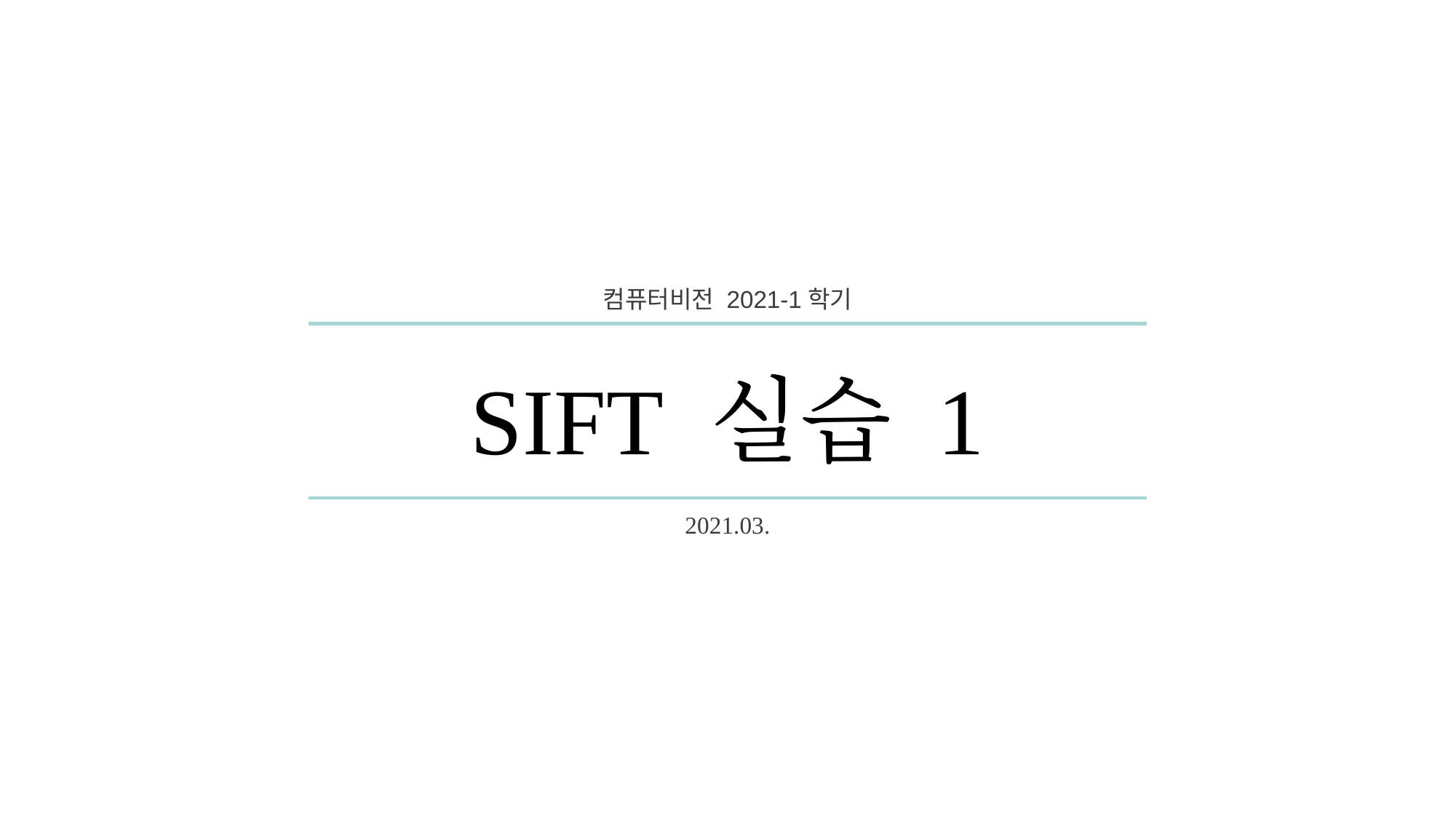

컴퓨터비전 2021-1학기

# SIFT 실습 1

2021.03.